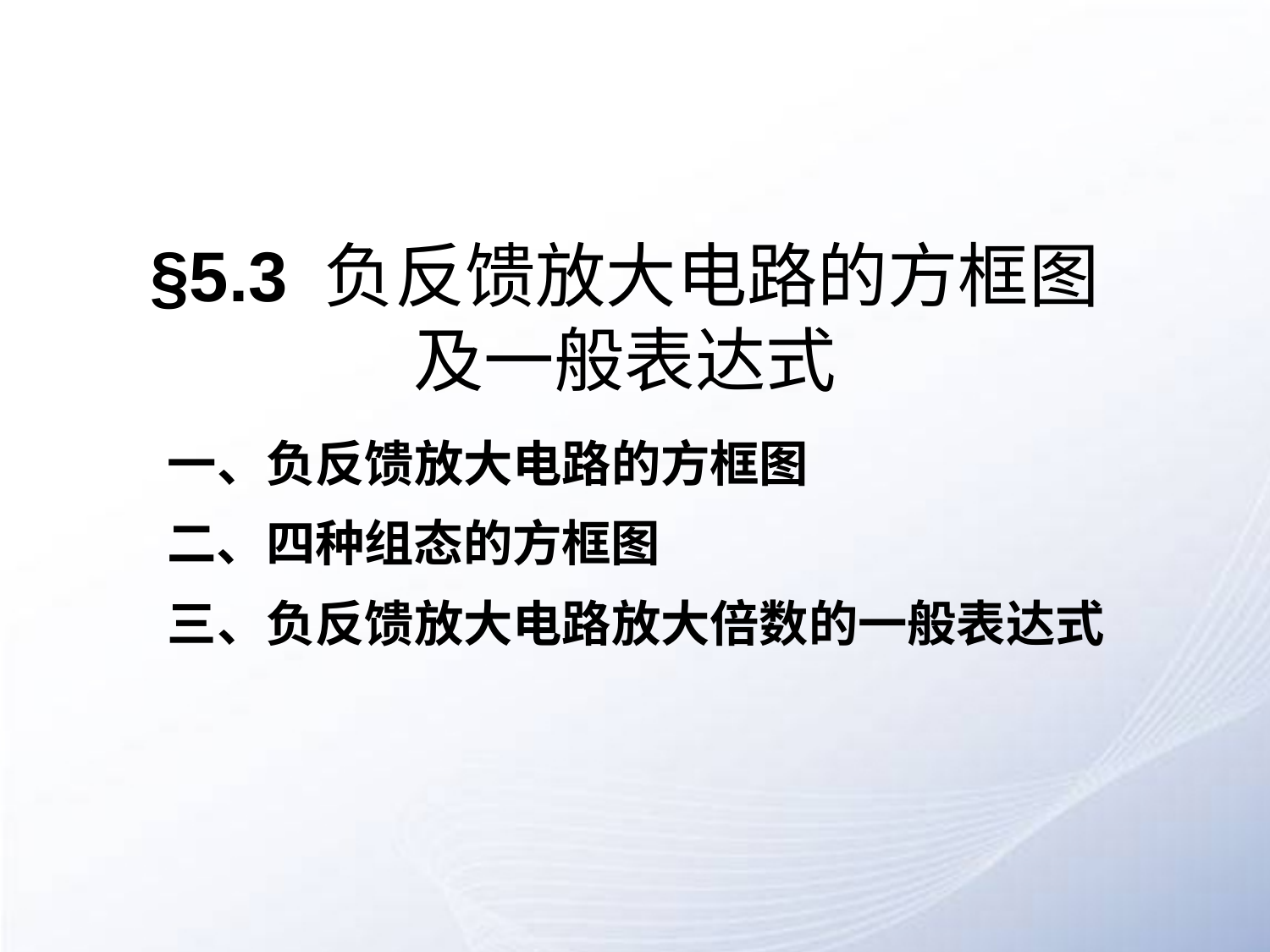

# §5.3 负反馈放大电路的方框图及一般表达式
一、负反馈放大电路的方框图
二、四种组态的方框图
三、负反馈放大电路放大倍数的一般表达式